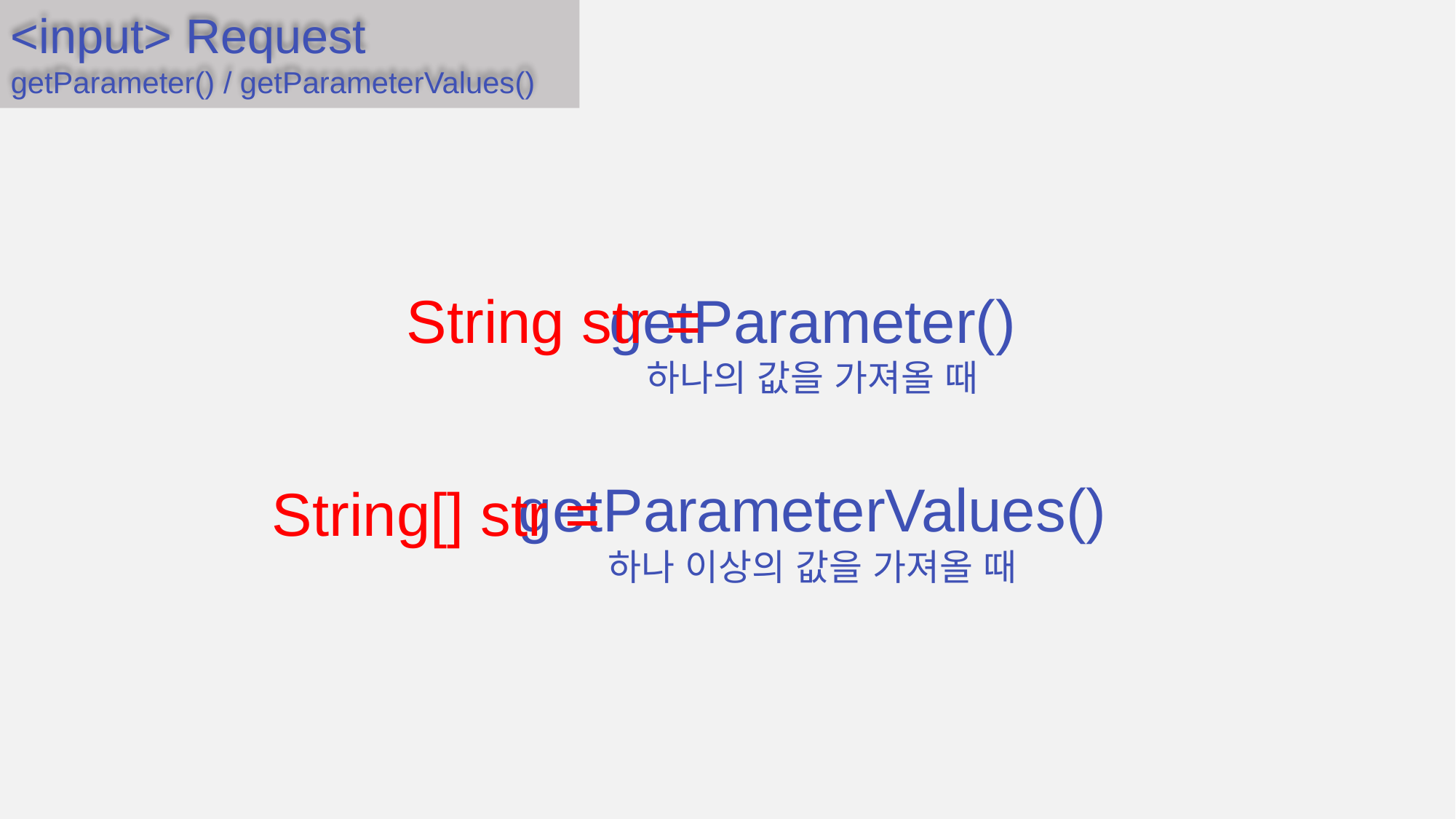

<input> Request
getParameter() / getParameterValues()
getParameter()
하나의 값을 가져올 때

getParameterValues()
하나 이상의 값을 가져올 때
String str =
String[] str =